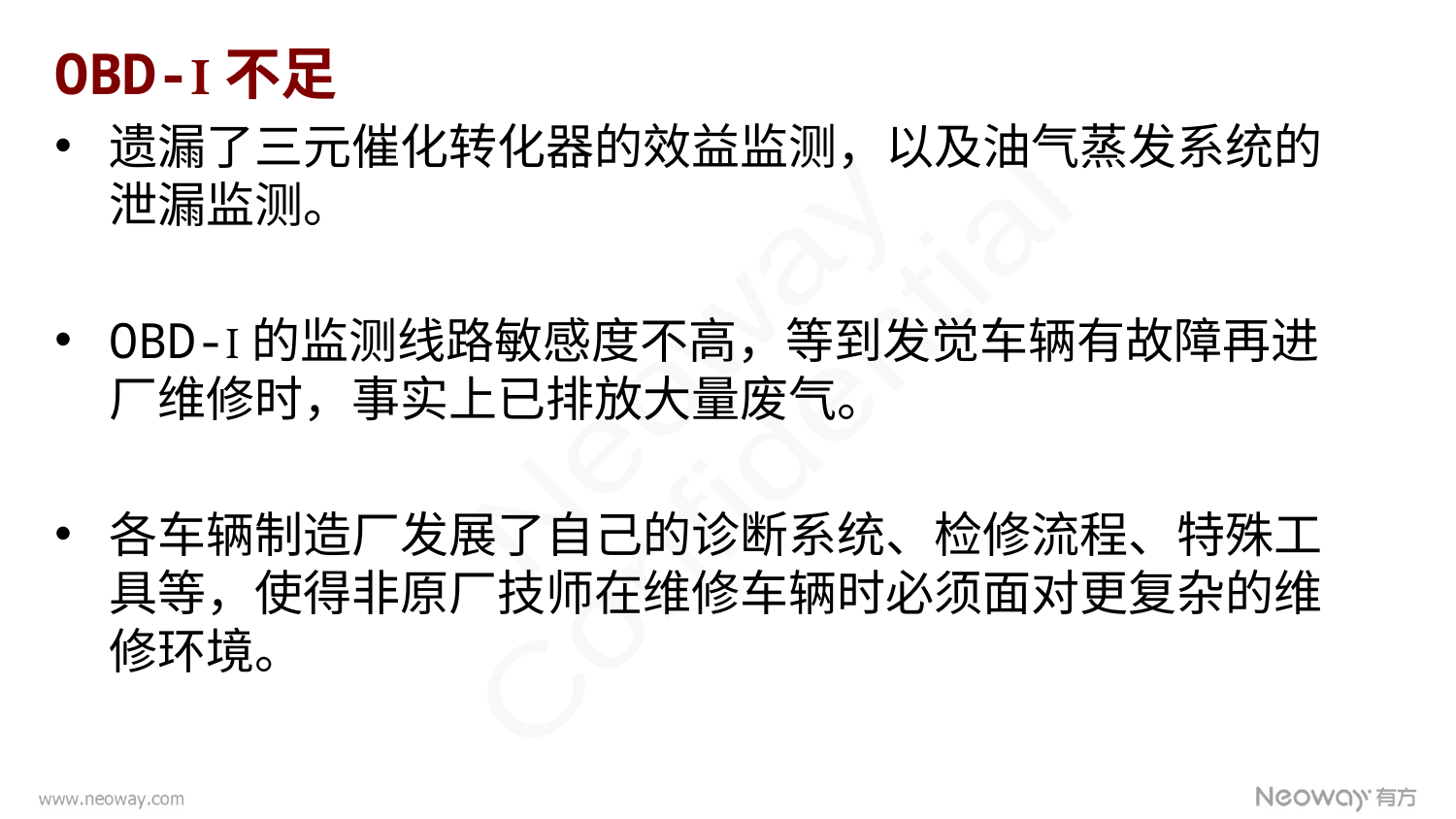

OBD-Ⅰ不足
遗漏了三元催化转化器的效益监测，以及油气蒸发系统的泄漏监测。

OBD-Ⅰ的监测线路敏感度不高，等到发觉车辆有故障再进厂维修时，事实上已排放大量废气。

各车辆制造厂发展了自己的诊断系统、检修流程、特殊工具等，使得非原厂技师在维修车辆时必须面对更复杂的维修环境。